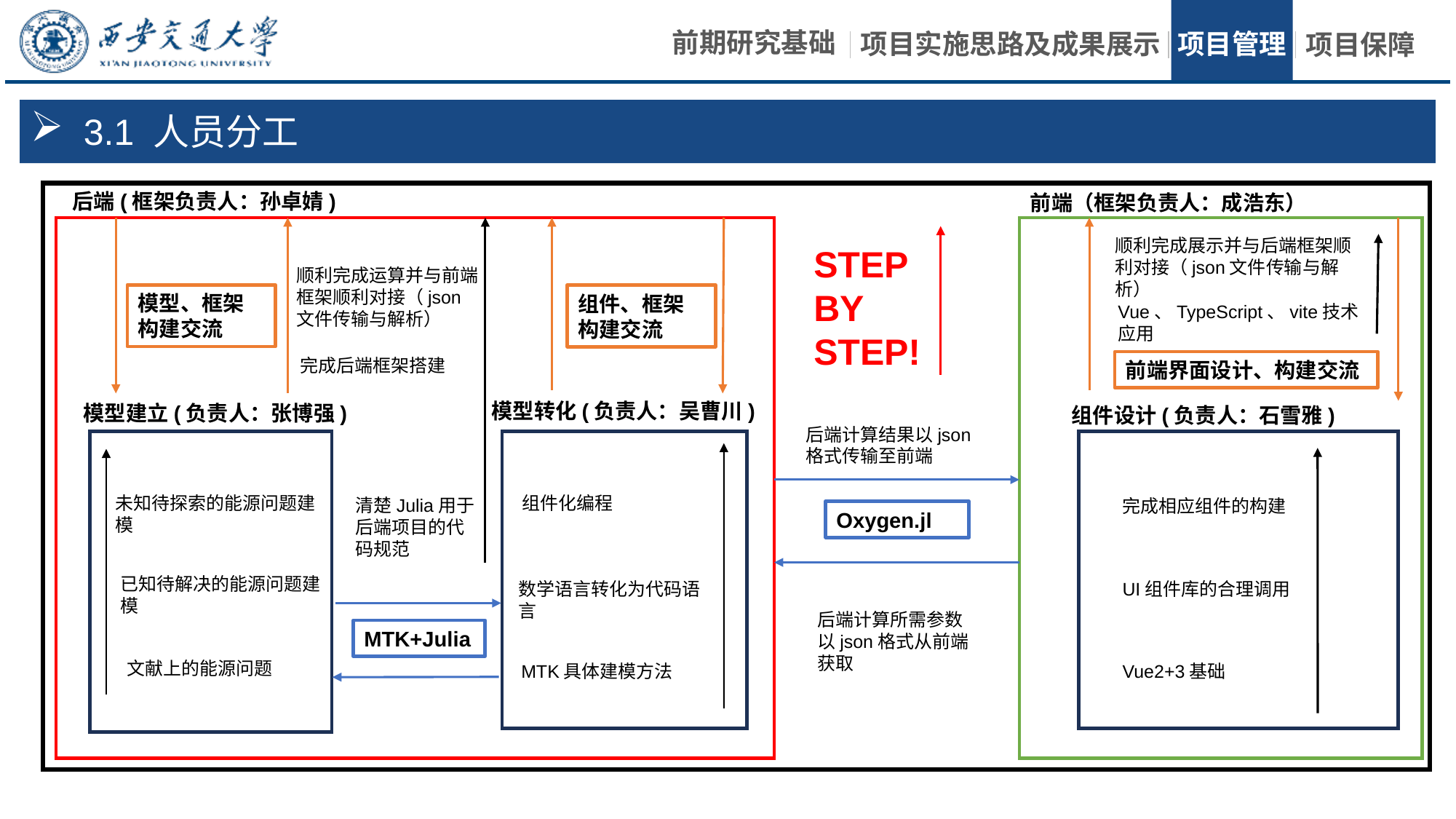

3.1 人员分工

后端(框架负责人：孙卓婧)
前端（框架负责人：成浩东）

顺利完成展示并与后端框架顺利对接（json文件传输与解析）
STEP BY STEP!
顺利完成运算并与前端框架顺利对接（json文件传输与解析）
模型、框架构建交流
组件、框架构建交流
Vue、TypeScript、vite技术应用
完成后端框架搭建
前端界面设计、构建交流
模型转化(负责人：吴曹川)
模型建立(负责人：张博强)
组件设计(负责人：石雪雅)
后端计算结果以json格式传输至前端

未知待探索的能源问题建模
组件化编程
清楚Julia用于后端项目的代码规范
完成相应组件的构建
Oxygen.jl
已知待解决的能源问题建模
数学语言转化为代码语言
UI组件库的合理调用
后端计算所需参数以json格式从前端获取
MTK+Julia
文献上的能源问题
MTK具体建模方法
Vue2+3基础